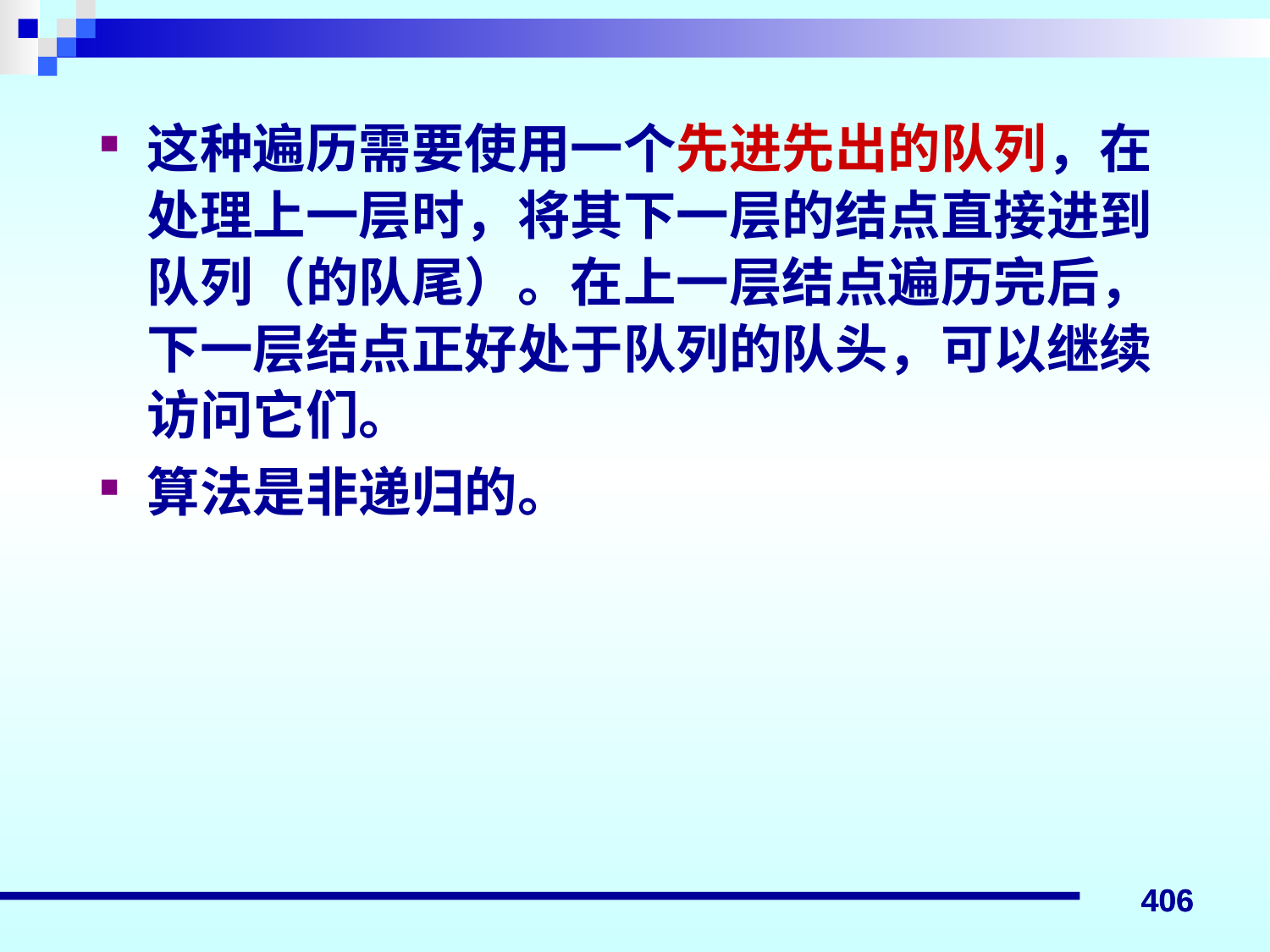

这种遍历需要使用一个先进先出的队列，在处理上一层时，将其下一层的结点直接进到队列（的队尾）。在上一层结点遍历完后，下一层结点正好处于队列的队头，可以继续访问它们。
算法是非递归的。
406
406